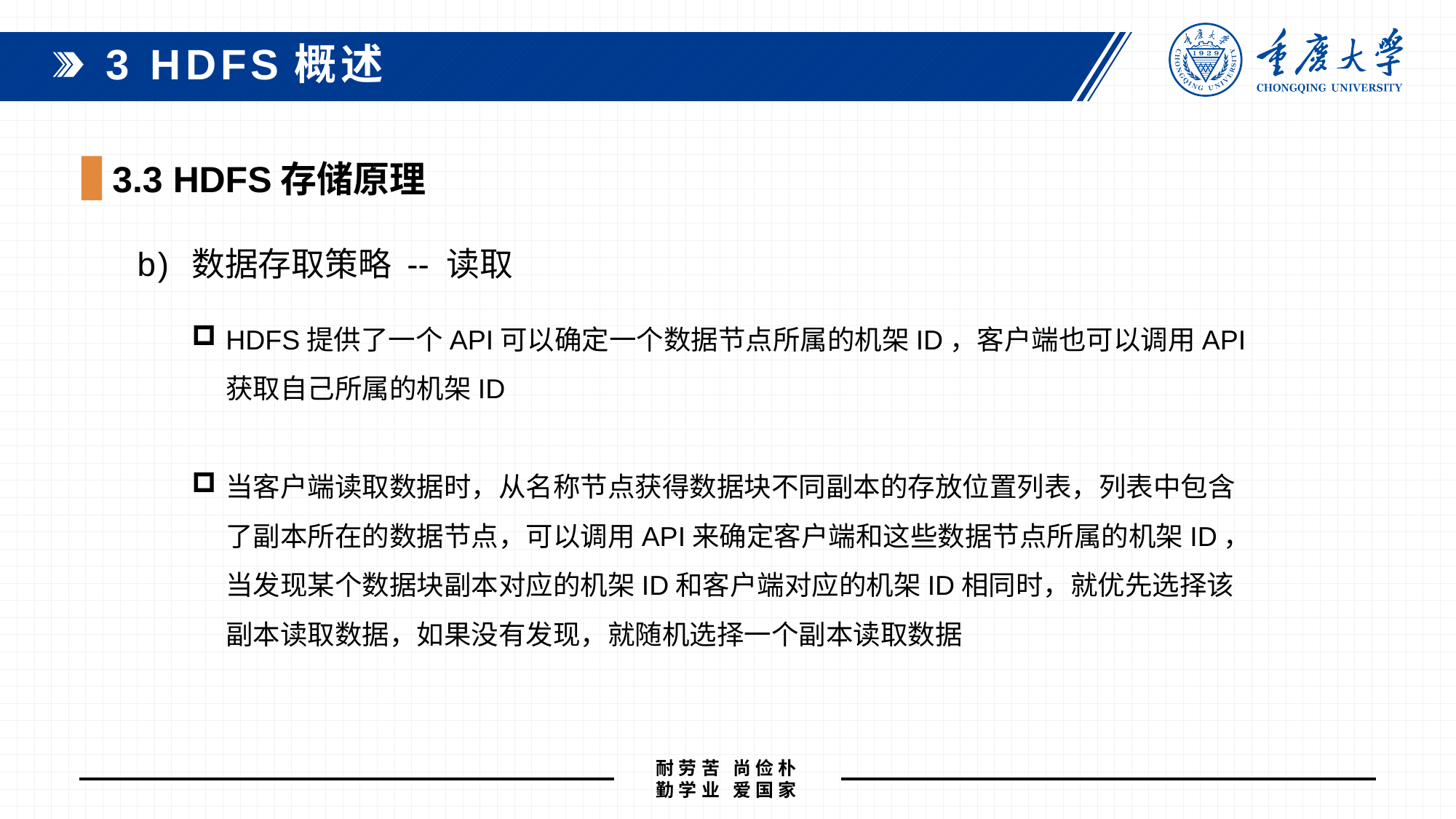

3 HDFS概述

3.3 HDFS存储原理
数据存取策略 -- 读取

HDFS提供了一个API可以确定一个数据节点所属的机架ID，客户端也可以调用API获取自己所属的机架ID

当客户端读取数据时，从名称节点获得数据块不同副本的存放位置列表，列表中包含了副本所在的数据节点，可以调用API来确定客户端和这些数据节点所属的机架ID，当发现某个数据块副本对应的机架ID和客户端对应的机架ID相同时，就优先选择该副本读取数据，如果没有发现，就随机选择一个副本读取数据